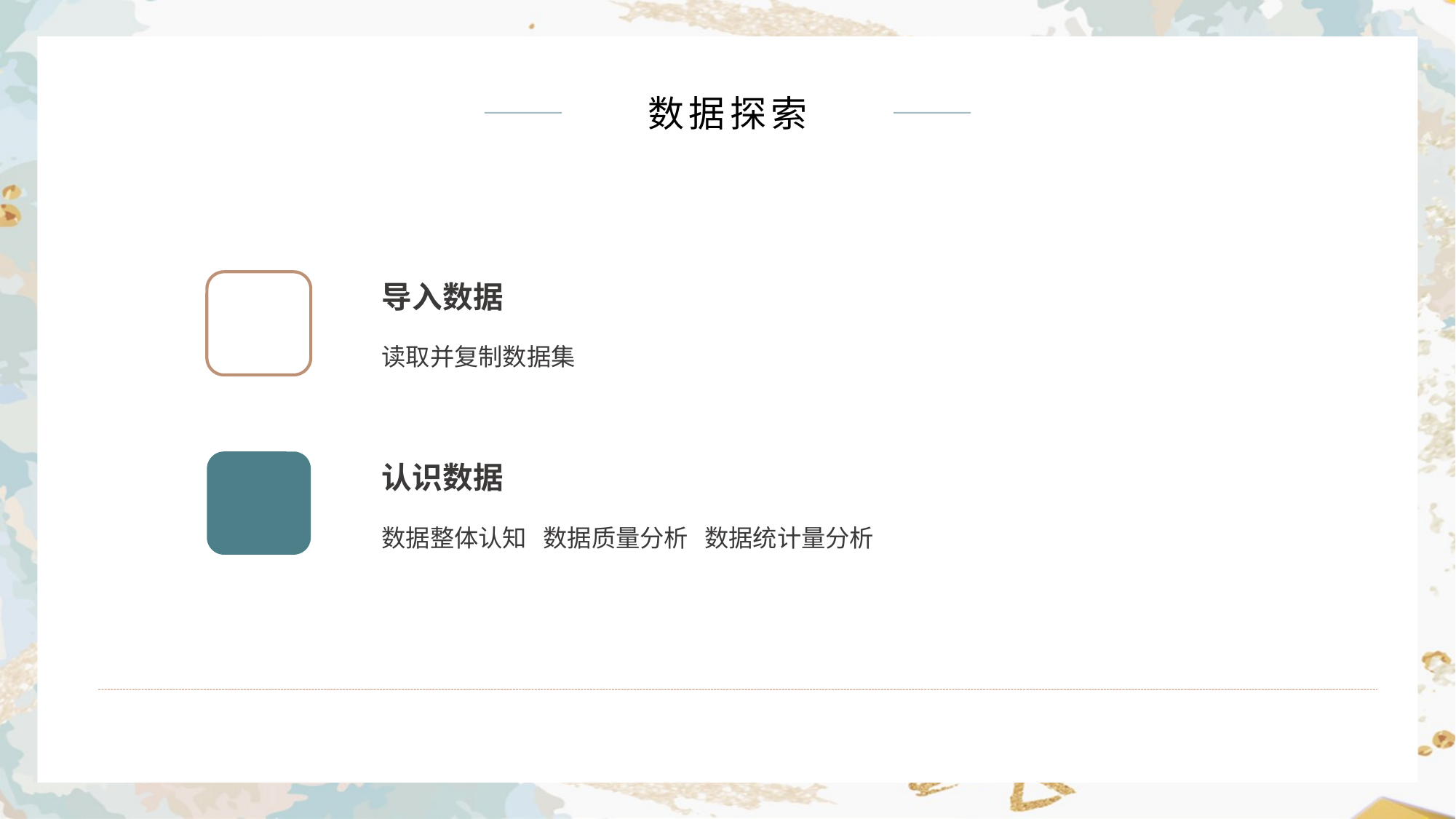

数据探索

导入数据
读取并复制数据集

认识数据
数据整体认知   数据质量分析   数据统计量分析